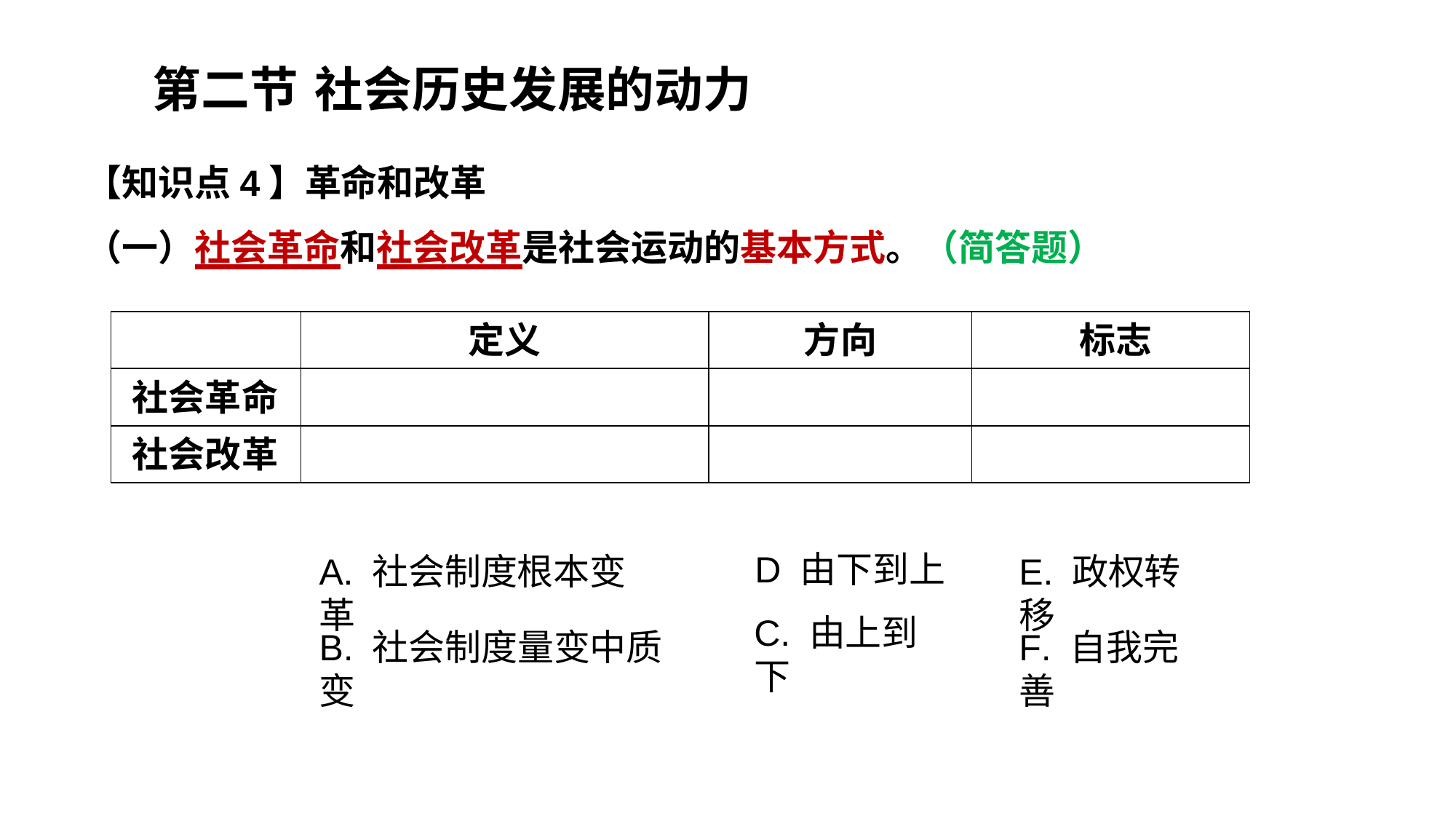

第二节	 社会历史发展的动力
【知识点4】革命和改革
（一）社会革命和社会改革是社会运动的基本方式。（简答题）
|  | 定义 | 方向 | 标志 |
| --- | --- | --- | --- |
| 社会革命 |  |  |  |
| 社会改革 |  |  |  |
D 由下到上
A. 社会制度根本变革
E. 政权转移
C. 由上到下
B. 社会制度量变中质变
F. 自我完善